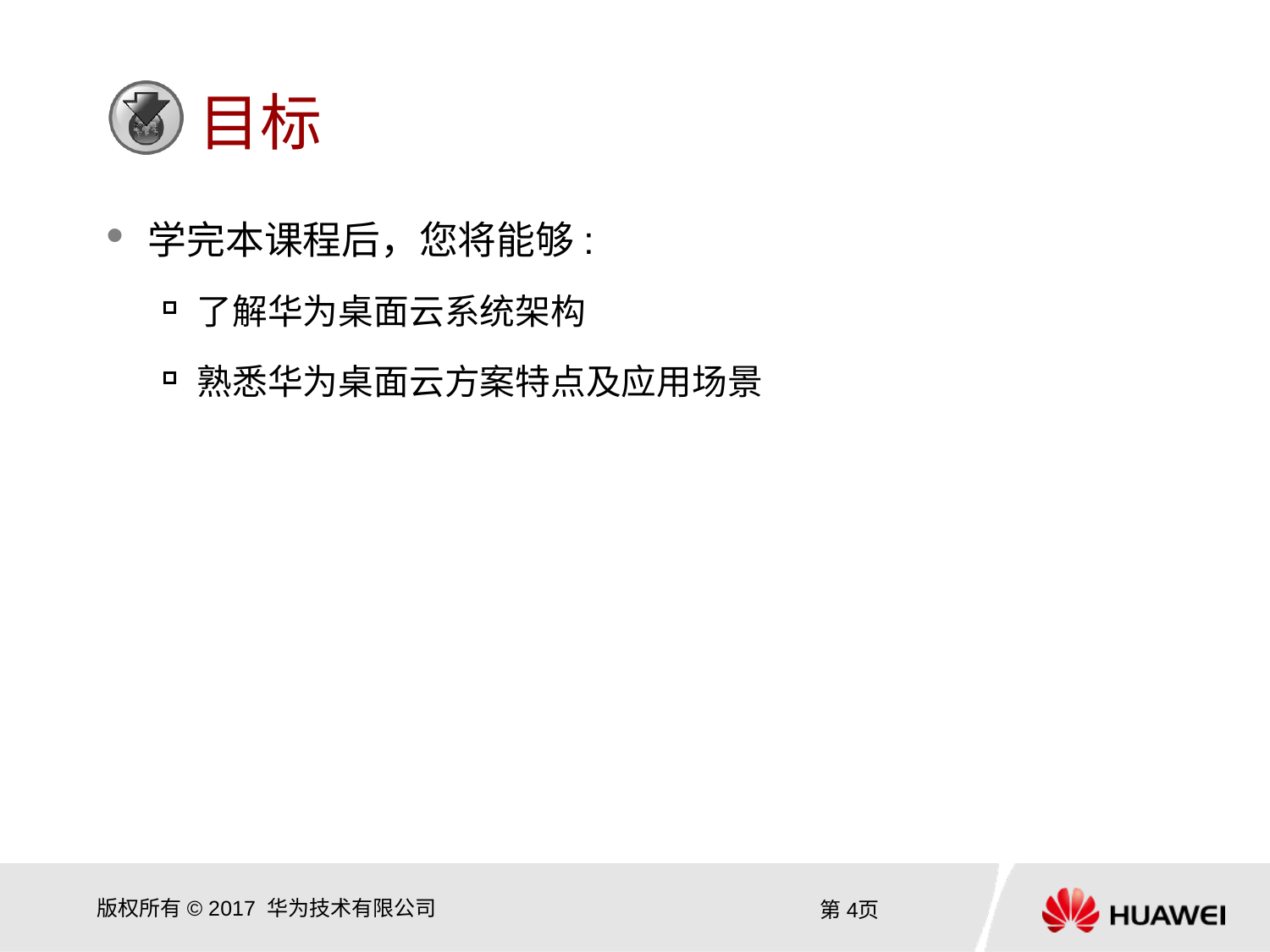

学完本课程后，您将能够:
了解华为桌面云系统架构
熟悉华为桌面云方案特点及应用场景